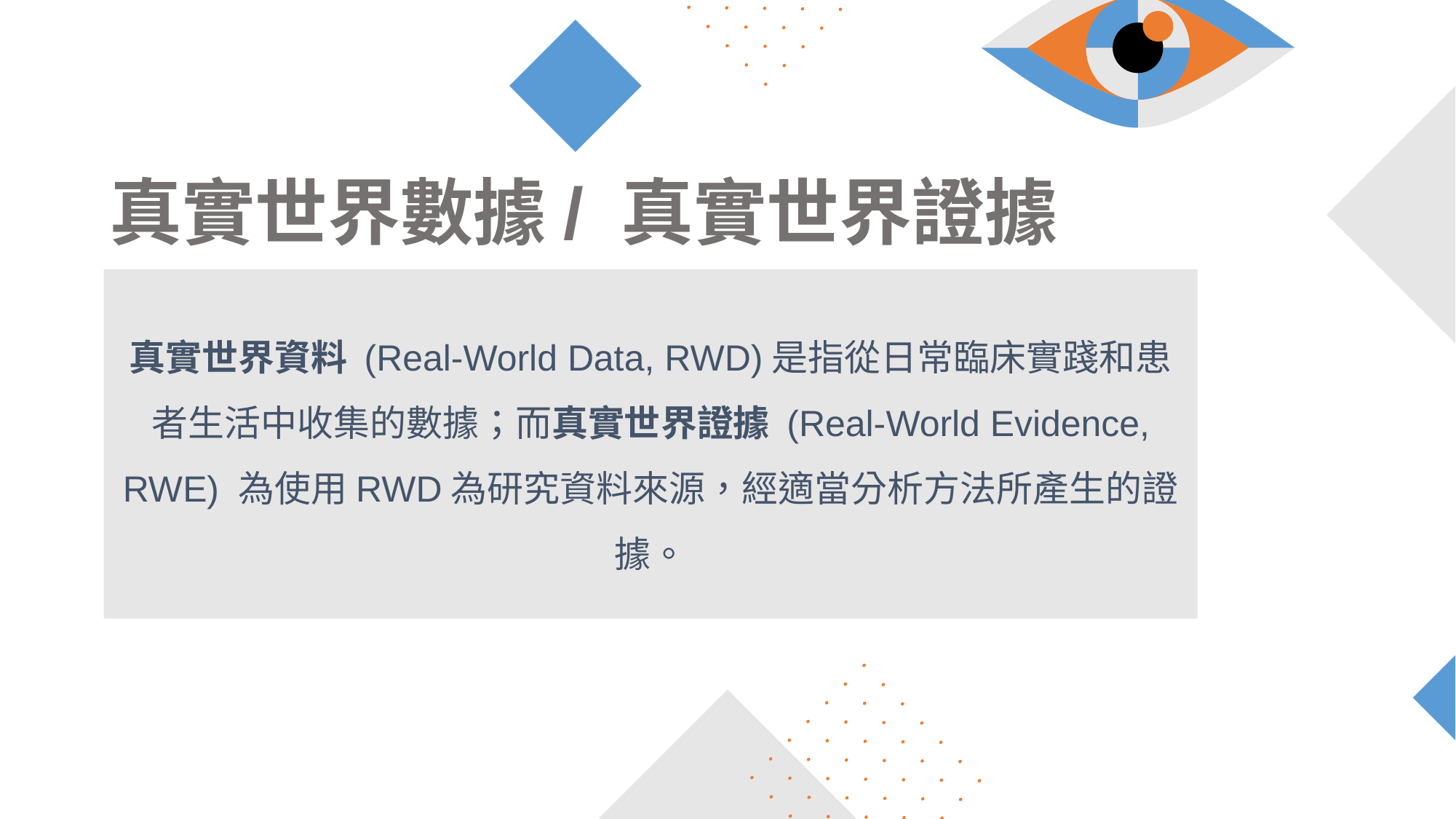

# 真實世界數據/ 真實世界證據
真實世界資料 (Real-World Data, RWD)是指從日常臨床實踐和患者生活中收集的數據；而真實世界證據 (Real-World Evidence, RWE) 為使用RWD為研究資料來源，經適當分析方法所產生的證據。